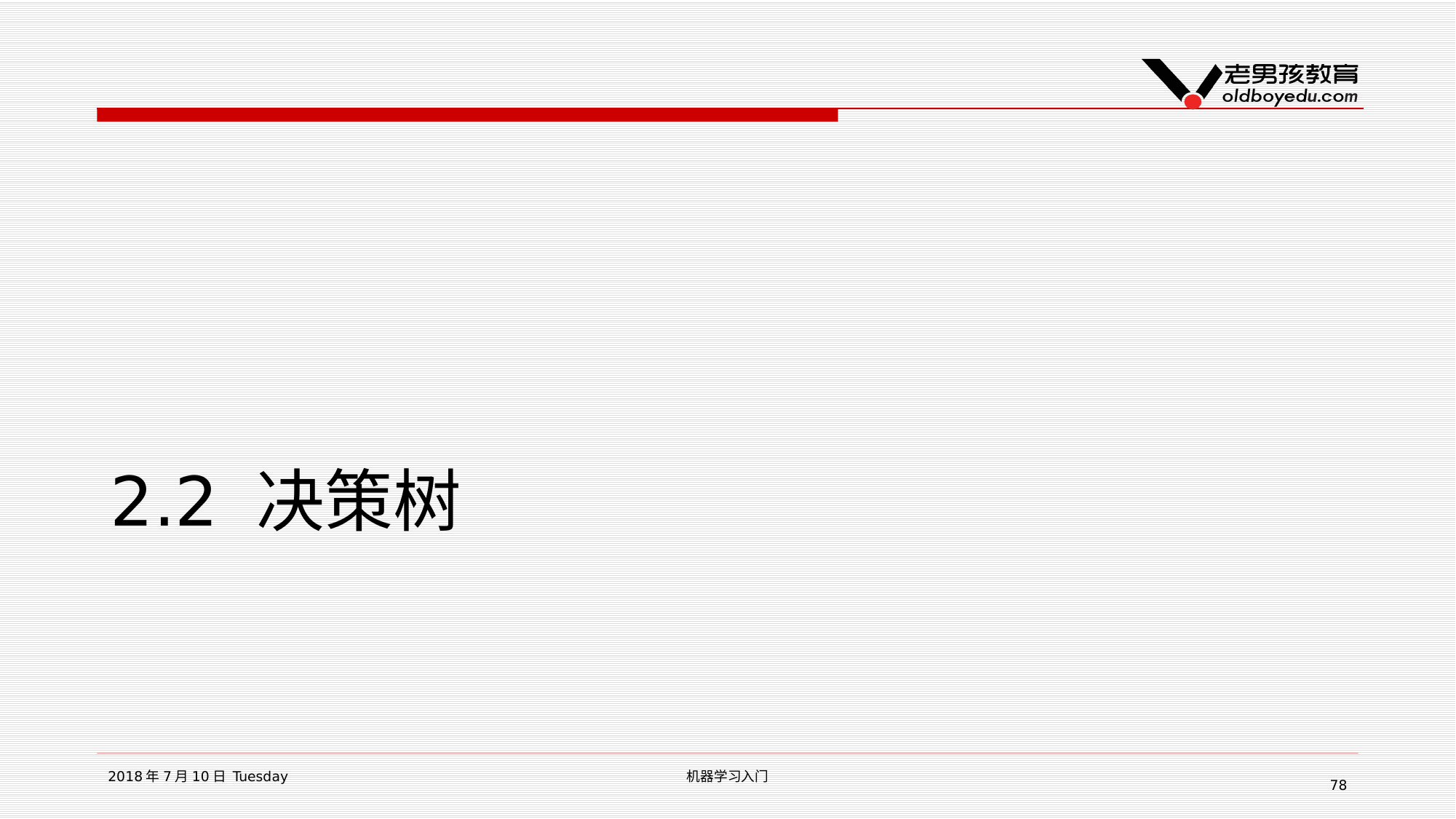

# 2.2 决策树

2018年7月10日 Tuesday
机器学习入门
78